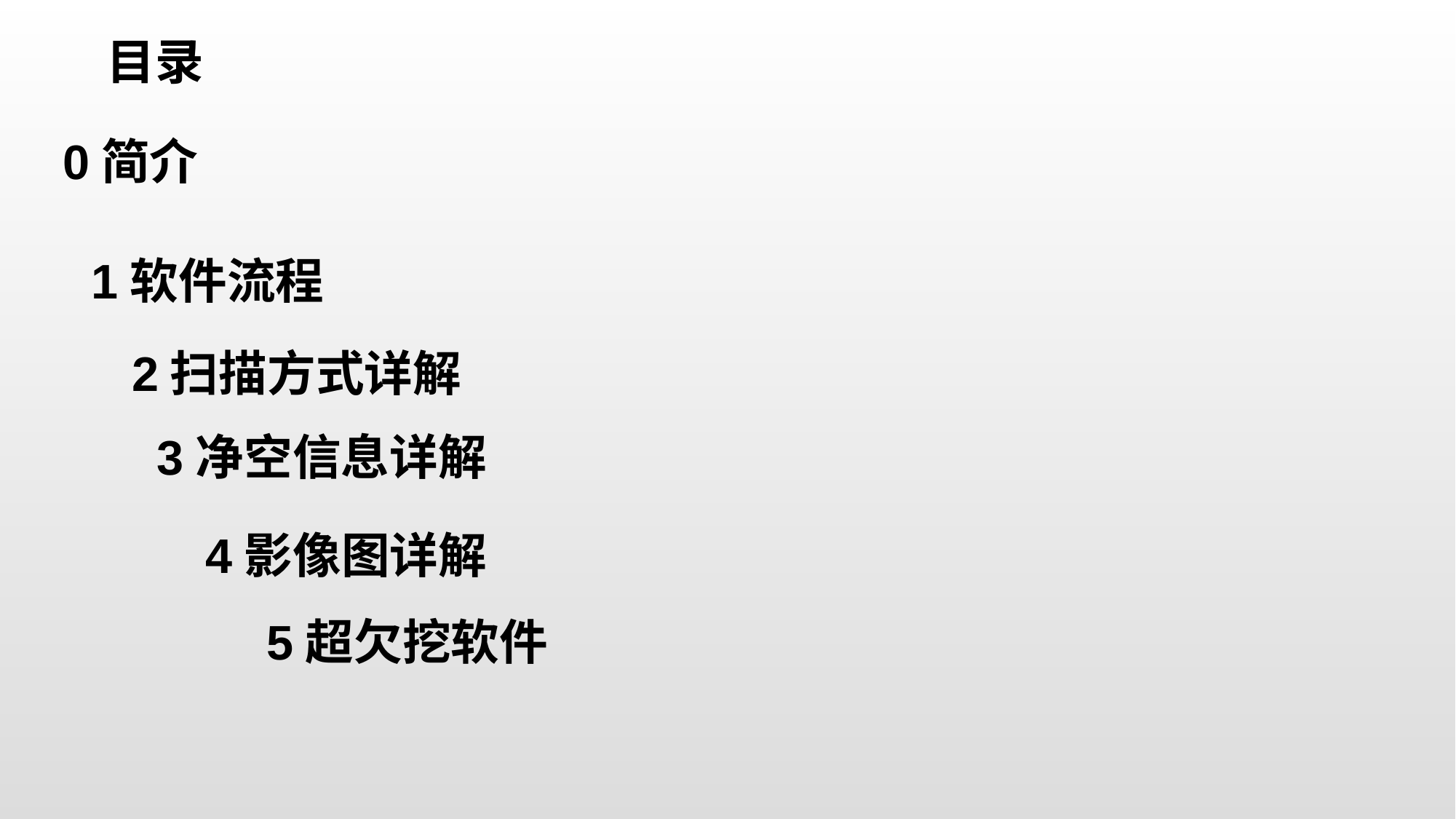

目录
0简介
1软件流程
2扫描方式详解
3净空信息详解
4影像图详解
5超欠挖软件